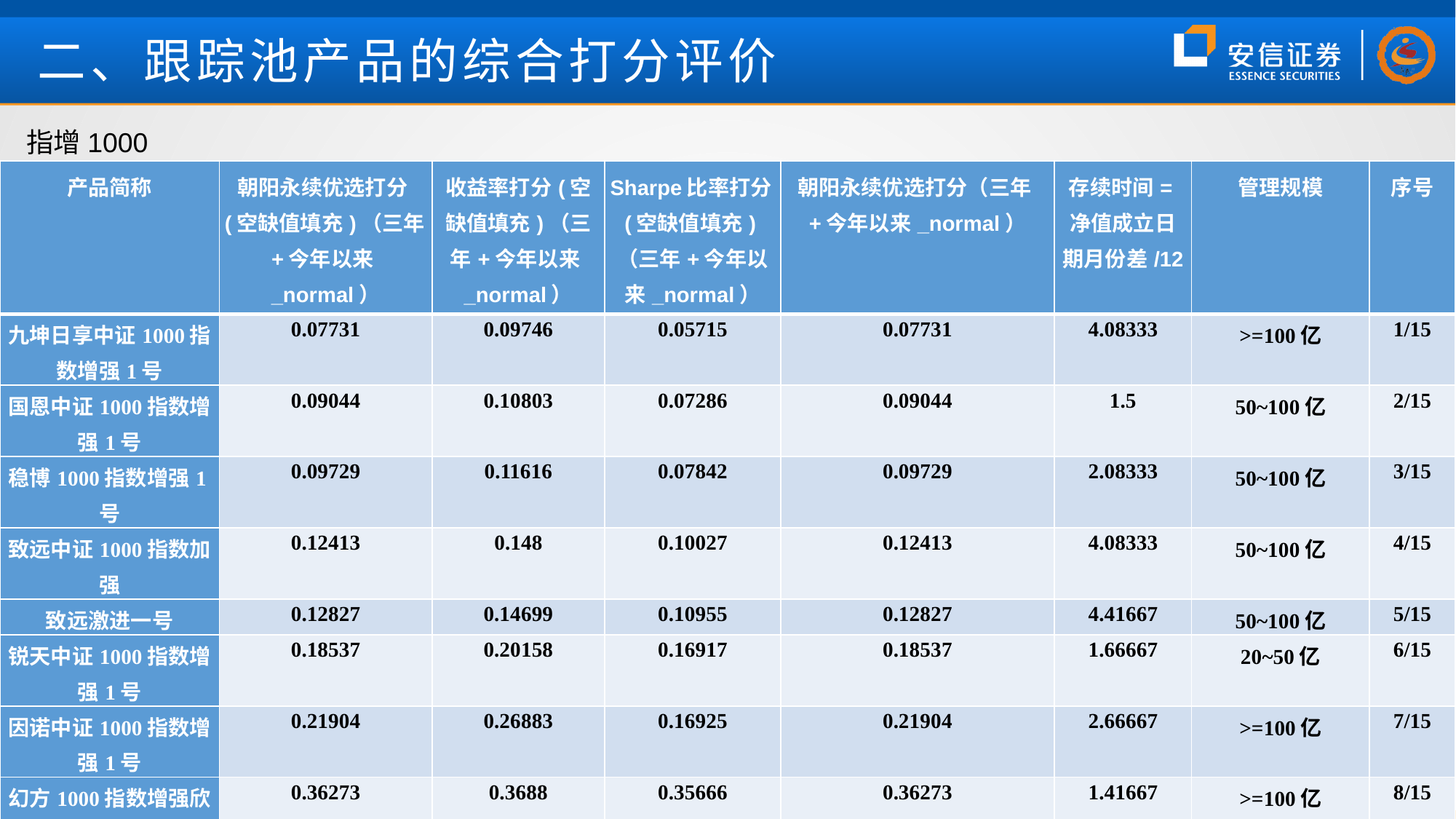

二、跟踪池产品的综合打分评价
指增1000
| 产品简称 | 朝阳永续优选打分(空缺值填充)（三年+今年以来\_normal） | 收益率打分(空缺值填充)（三年+今年以来\_normal） | Sharpe比率打分(空缺值填充)（三年+今年以来\_normal） | 朝阳永续优选打分（三年+今年以来\_normal） | 存续时间=净值成立日期月份差/12 | 管理规模 | 序号 |
| --- | --- | --- | --- | --- | --- | --- | --- |
| 九坤日享中证1000指数增强1号 | 0.07731 | 0.09746 | 0.05715 | 0.07731 | 4.08333 | >=100亿 | 1/15 |
| 国恩中证1000指数增强1号 | 0.09044 | 0.10803 | 0.07286 | 0.09044 | 1.5 | 50~100亿 | 2/15 |
| 稳博1000指数增强1号 | 0.09729 | 0.11616 | 0.07842 | 0.09729 | 2.08333 | 50~100亿 | 3/15 |
| 致远中证1000指数加强 | 0.12413 | 0.148 | 0.10027 | 0.12413 | 4.08333 | 50~100亿 | 4/15 |
| 致远激进一号 | 0.12827 | 0.14699 | 0.10955 | 0.12827 | 4.41667 | 50~100亿 | 5/15 |
| 锐天中证1000指数增强1号 | 0.18537 | 0.20158 | 0.16917 | 0.18537 | 1.66667 | 20~50亿 | 6/15 |
| 因诺中证1000指数增强1号 | 0.21904 | 0.26883 | 0.16925 | 0.21904 | 2.66667 | >=100亿 | 7/15 |
| 幻方1000指数增强欣享1号 | 0.36273 | 0.3688 | 0.35666 | 0.36273 | 1.41667 | >=100亿 | 8/15 |
| 凡二量化中证1000增强3号1期 | 0.52071 | 0.53365 | 0.50777 | nan | 0.66667 | >=100亿 | 9/15 |
| 衍复优优中证1000指数增强二号 | 0.53978 | 0.55967 | 0.5199 | nan | 0.66667 | >=100亿 | 10/15 |